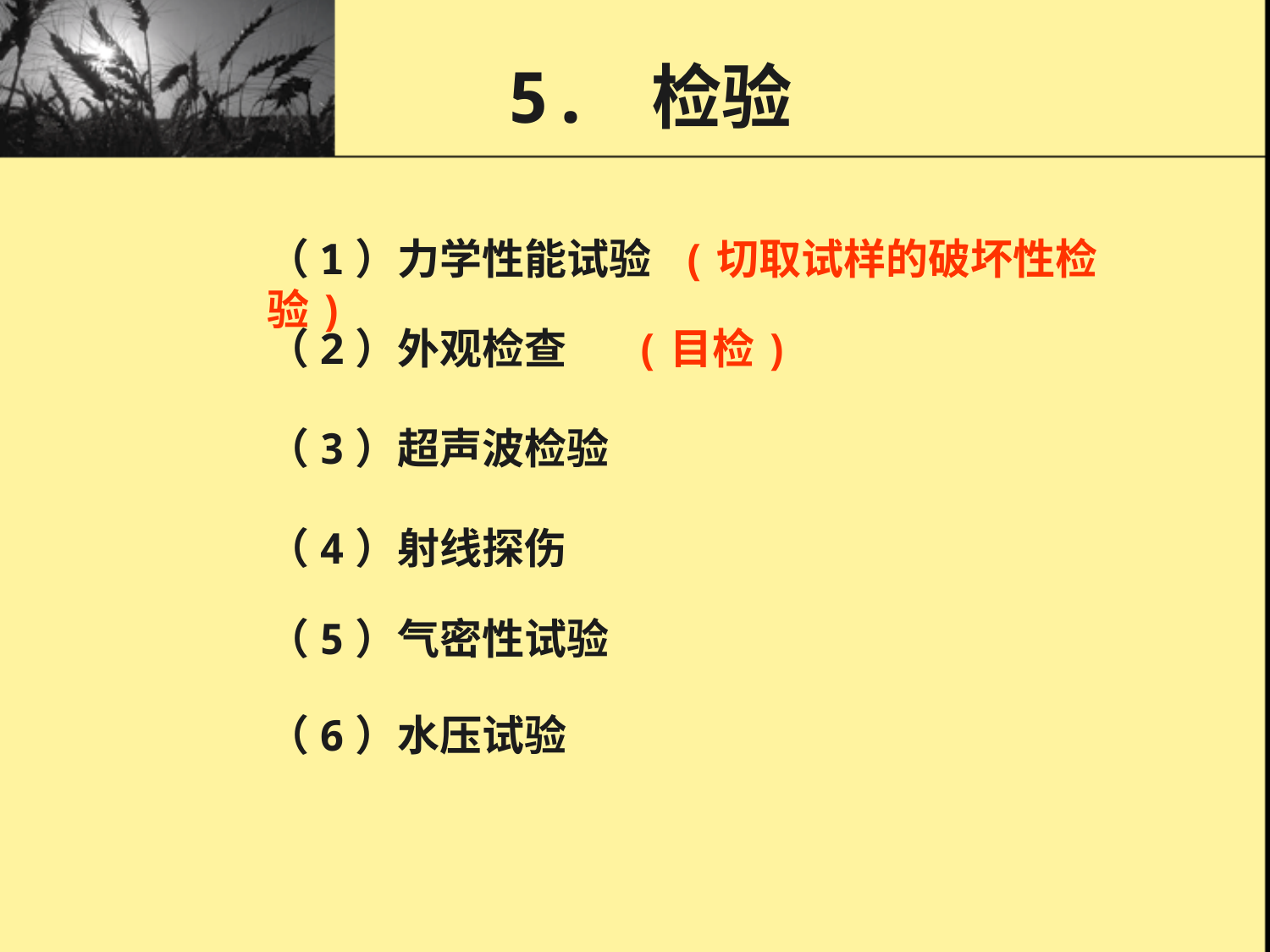

5. 检验
（1）力学性能试验  (切取试样的破坏性检验)
（2）外观检查      (目检)
（3）超声波检验
（4）射线探伤
（5）气密性试验
（6）水压试验